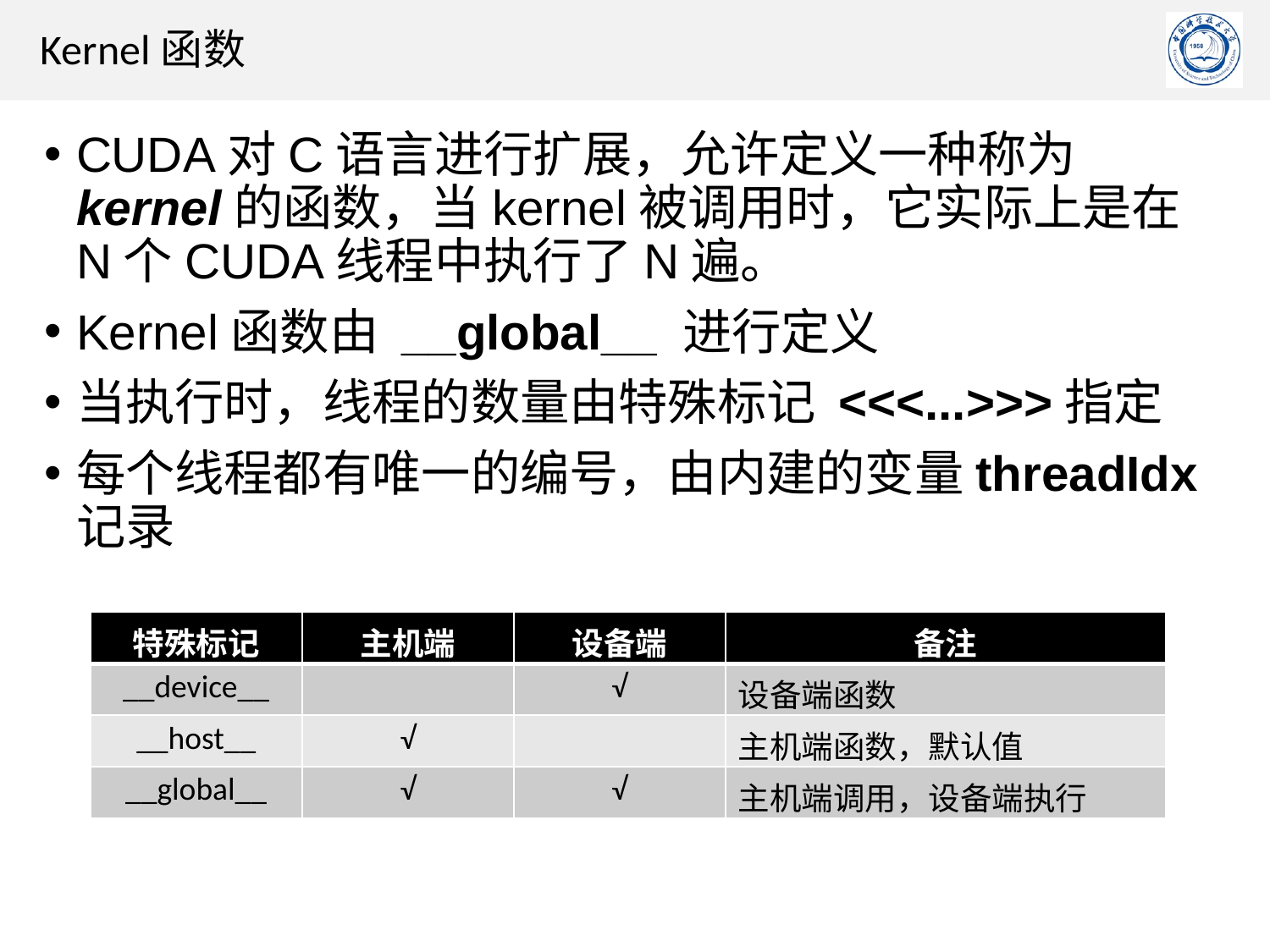

Kernel函数
CUDA对C语言进行扩展，允许定义一种称为kernel的函数，当kernel被调用时，它实际上是在N个CUDA线程中执行了N遍。
Kernel函数由 __global__ 进行定义
当执行时，线程的数量由特殊标记 <<<...>>>指定
每个线程都有唯一的编号，由内建的变量threadIdx记录
| 特殊标记 | 主机端 | 设备端 | 备注 |
| --- | --- | --- | --- |
| \_\_device\_\_ |  | √ | 设备端函数 |
| \_\_host\_\_ | √ |  | 主机端函数，默认值 |
| \_\_global\_\_ | √ | √ | 主机端调用，设备端执行 |